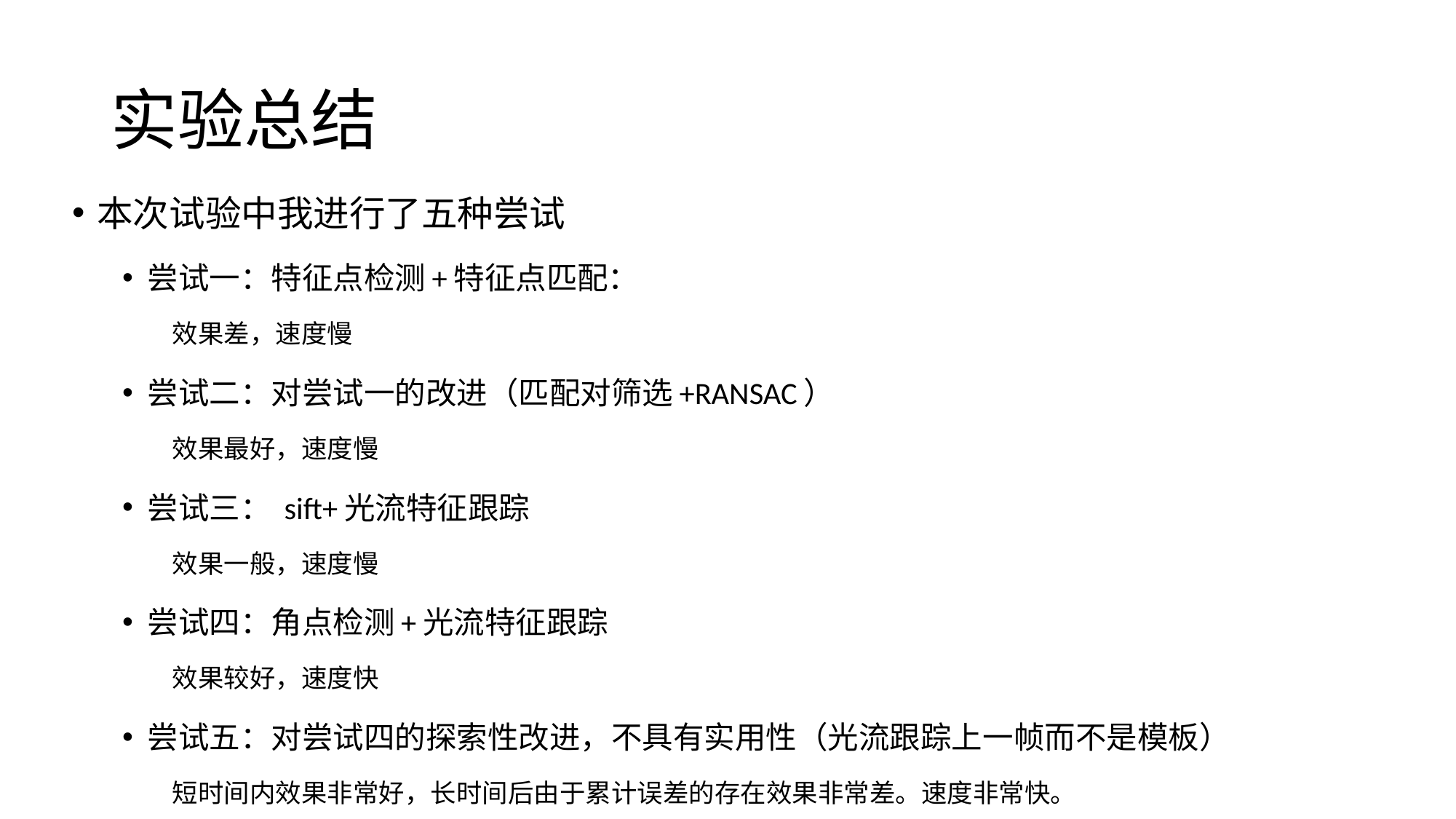

# 实验总结
本次试验中我进行了五种尝试
尝试一：特征点检测+特征点匹配：
效果差，速度慢
尝试二：对尝试一的改进（匹配对筛选+RANSAC）
效果最好，速度慢
尝试三： sift+光流特征跟踪
效果一般，速度慢
尝试四：角点检测+光流特征跟踪
效果较好，速度快
尝试五：对尝试四的探索性改进，不具有实用性（光流跟踪上一帧而不是模板）
短时间内效果非常好，长时间后由于累计误差的存在效果非常差。速度非常快。